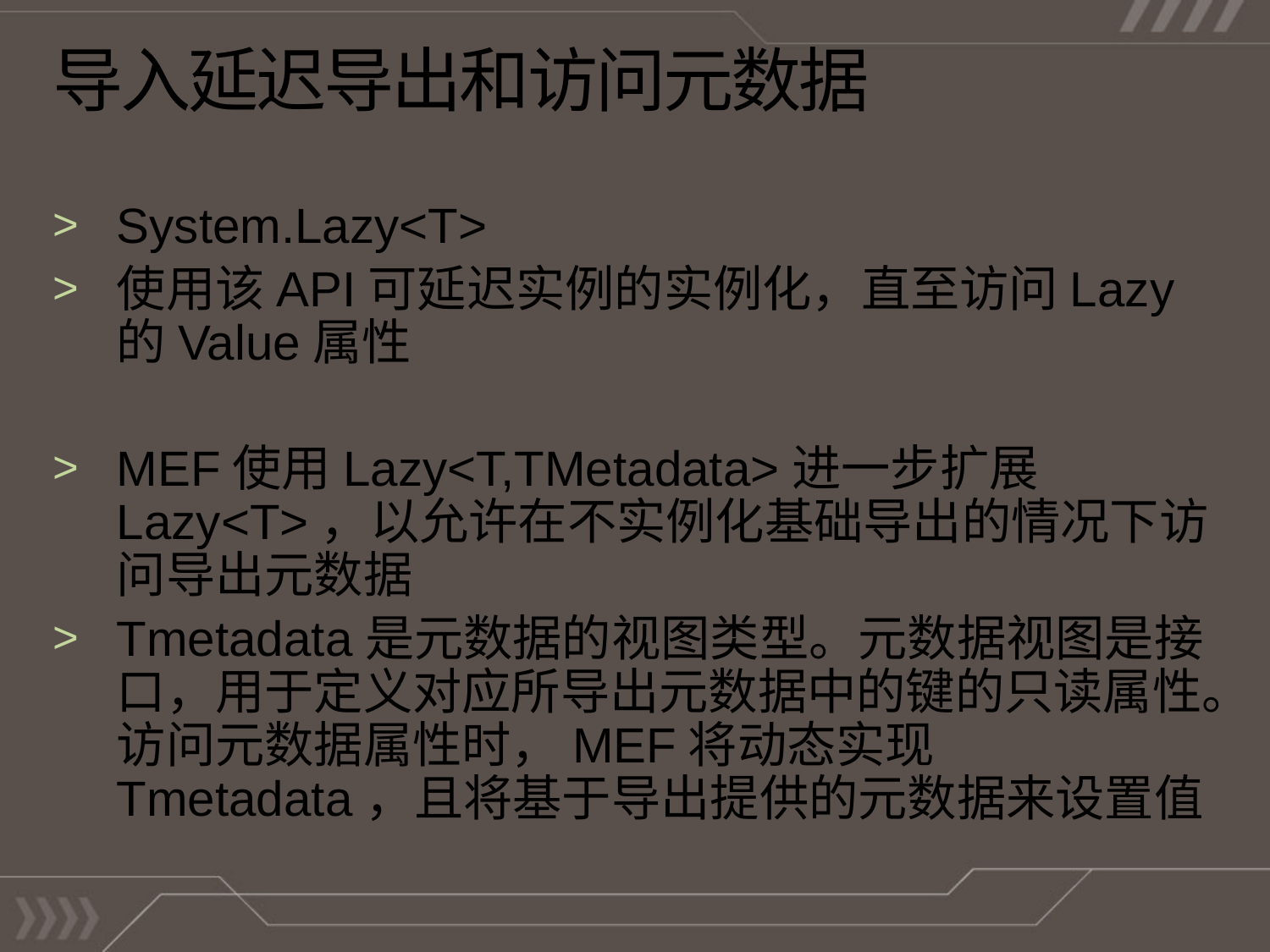

# 导入延迟导出和访问元数据
System.Lazy<T>
使用该API可延迟实例的实例化，直至访问Lazy的Value属性

MEF使用Lazy<T,TMetadata>进一步扩展Lazy<T>，以允许在不实例化基础导出的情况下访问导出元数据
Tmetadata是元数据的视图类型。元数据视图是接口，用于定义对应所导出元数据中的键的只读属性。访问元数据属性时，MEF将动态实现Tmetadata，且将基于导出提供的元数据来设置值